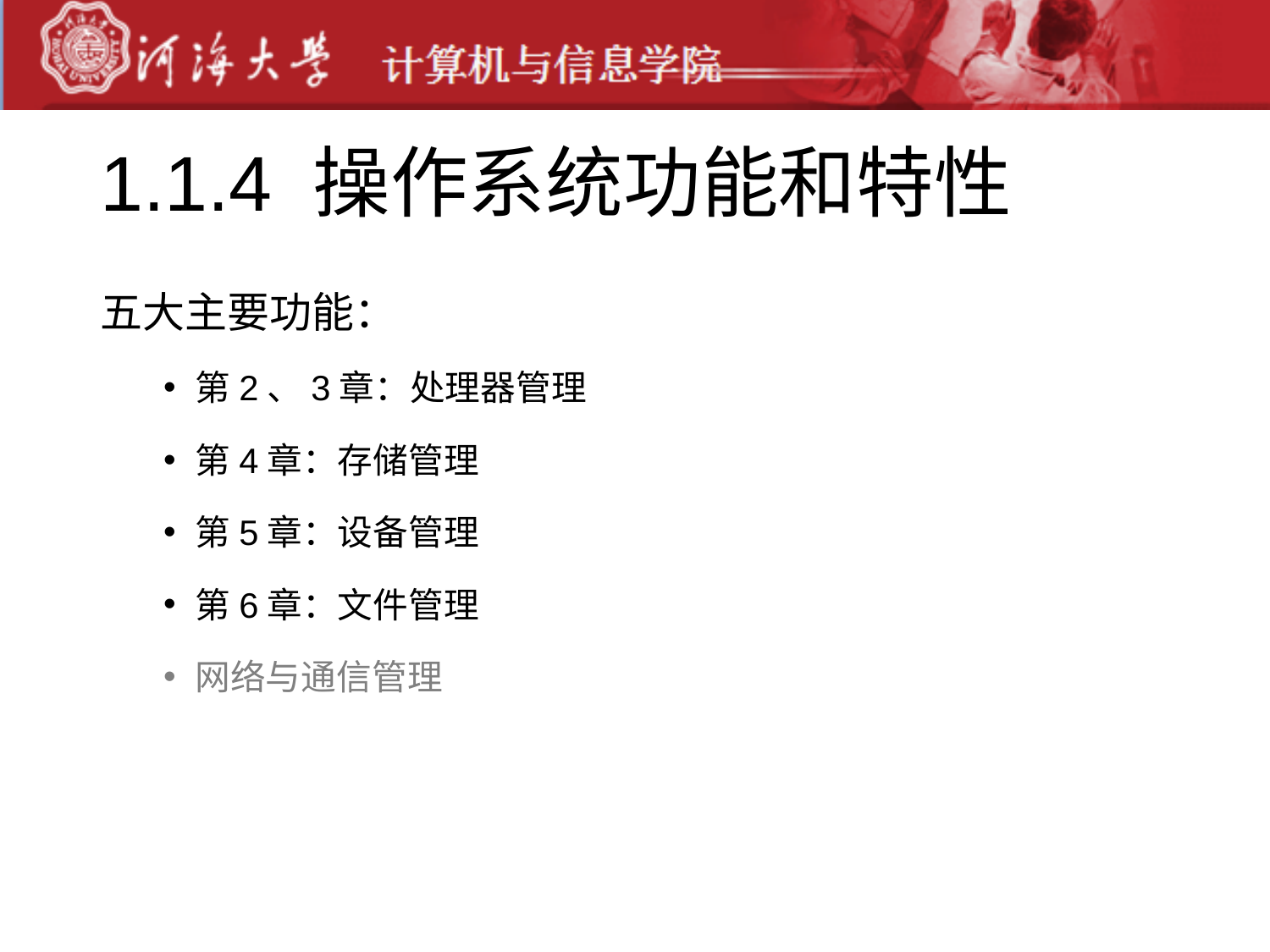

# 1.1.4 操作系统功能和特性
五大主要功能：
第2、3章：处理器管理
第4章：存储管理
第5章：设备管理
第6章：文件管理
网络与通信管理